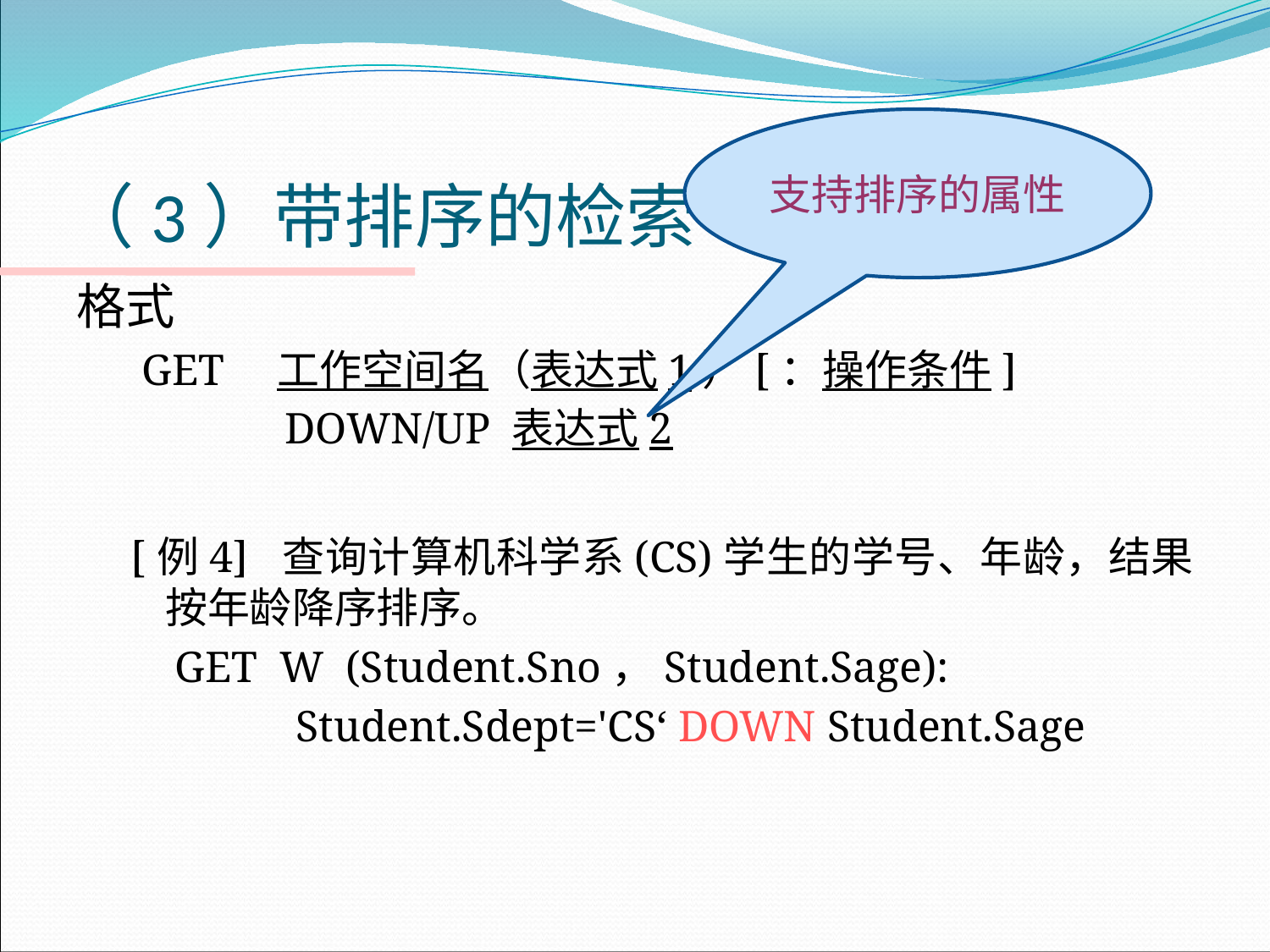

# （3）带排序的检索
支持排序的属性
格式
 GET　工作空间名（表达式1）[：操作条件]
              DOWN/UP 表达式2

[例4]  查询计算机科学系(CS)学生的学号、年龄，结果按年龄降序排序。
    GET  W  (Student.Sno，Student.Sage):
               Student.Sdept='CS‘ DOWN Student.Sage

206